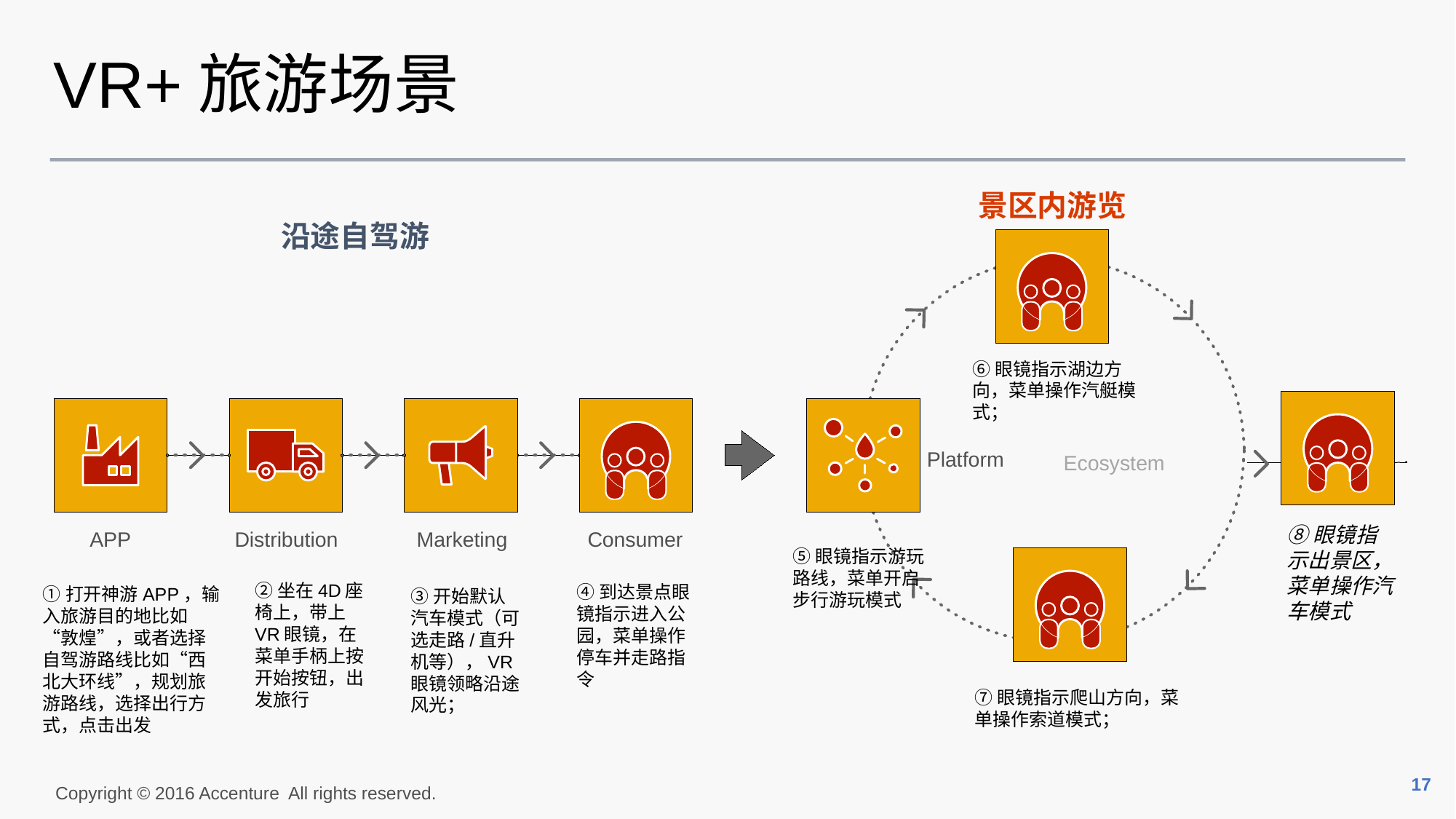

# VR+旅游场景
景区内游览
沿途自驾游

⑥眼镜指示湖边方向，菜单操作汽艇模式；

Platform

Ecosystem

⑧眼镜指示出景区，菜单操作汽车模式
APP
Distribution
Marketing
Consumer
⑤眼镜指示游玩路线，菜单开启步行游玩模式

②坐在4D座椅上，带上VR眼镜，在菜单手柄上按开始按钮，出发旅行
④到达景点眼镜指示进入公园，菜单操作停车并走路指令
①打开神游APP，输入旅游目的地比如“敦煌”，或者选择自驾游路线比如“西北大环线”，规划旅游路线，选择出行方式，点击出发

③开始默认汽车模式（可选走路/直升机等），VR眼镜领略沿途风光；

⑦眼镜指示爬山方向，菜单操作索道模式；
17
Copyright © 2016 Accenture  All rights reserved.